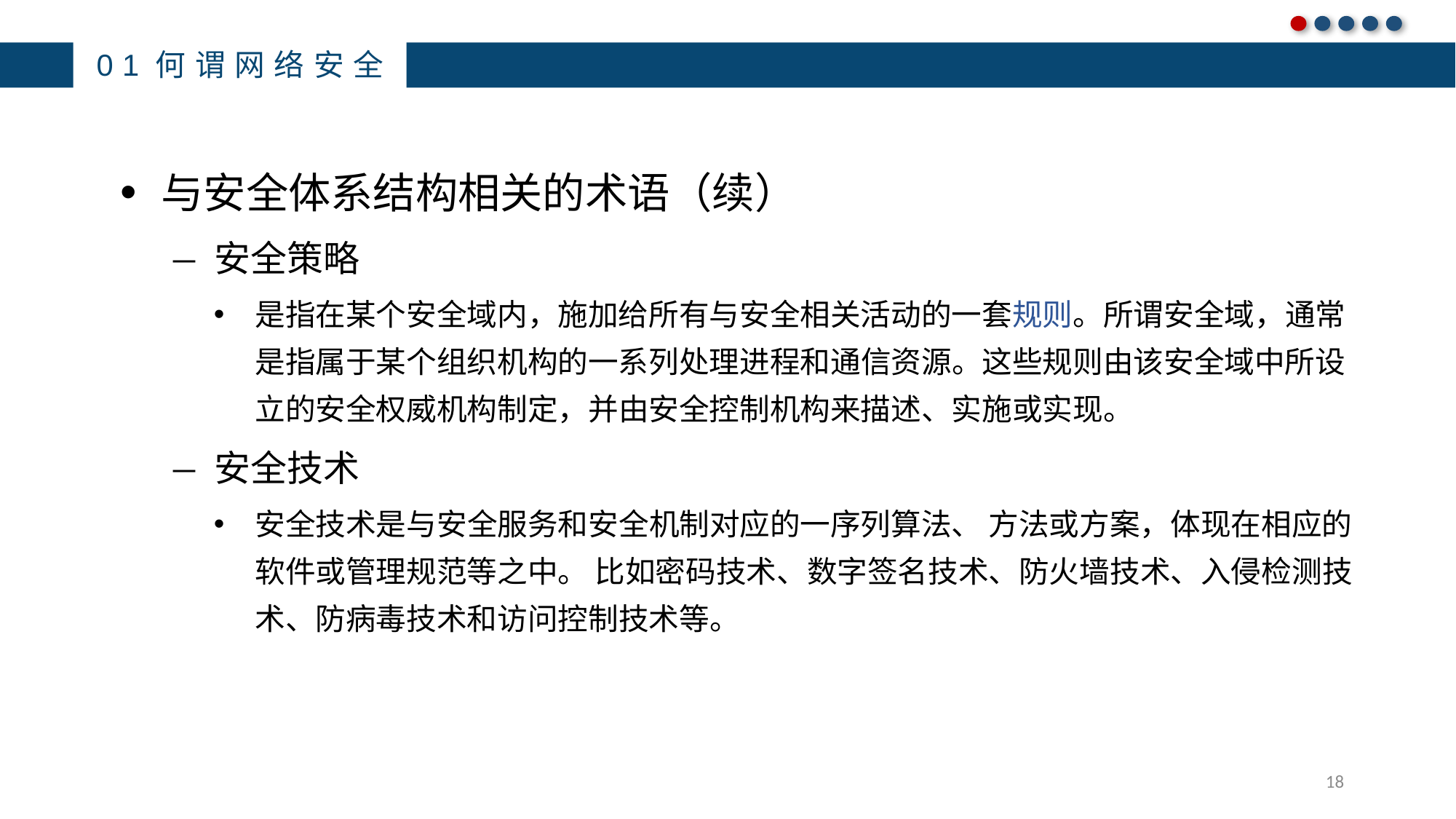

01何谓网络安全

与安全体系结构相关的术语（续）
安全策略
是指在某个安全域内，施加给所有与安全相关活动的一套规则。所谓安全域，通常是指属于某个组织机构的一系列处理进程和通信资源。这些规则由该安全域中所设立的安全权威机构制定，并由安全控制机构来描述、实施或实现。
安全技术
安全技术是与安全服务和安全机制对应的一序列算法、 方法或方案，体现在相应的软件或管理规范等之中。 比如密码技术、数字签名技术、防火墙技术、入侵检测技术、防病毒技术和访问控制技术等。
18